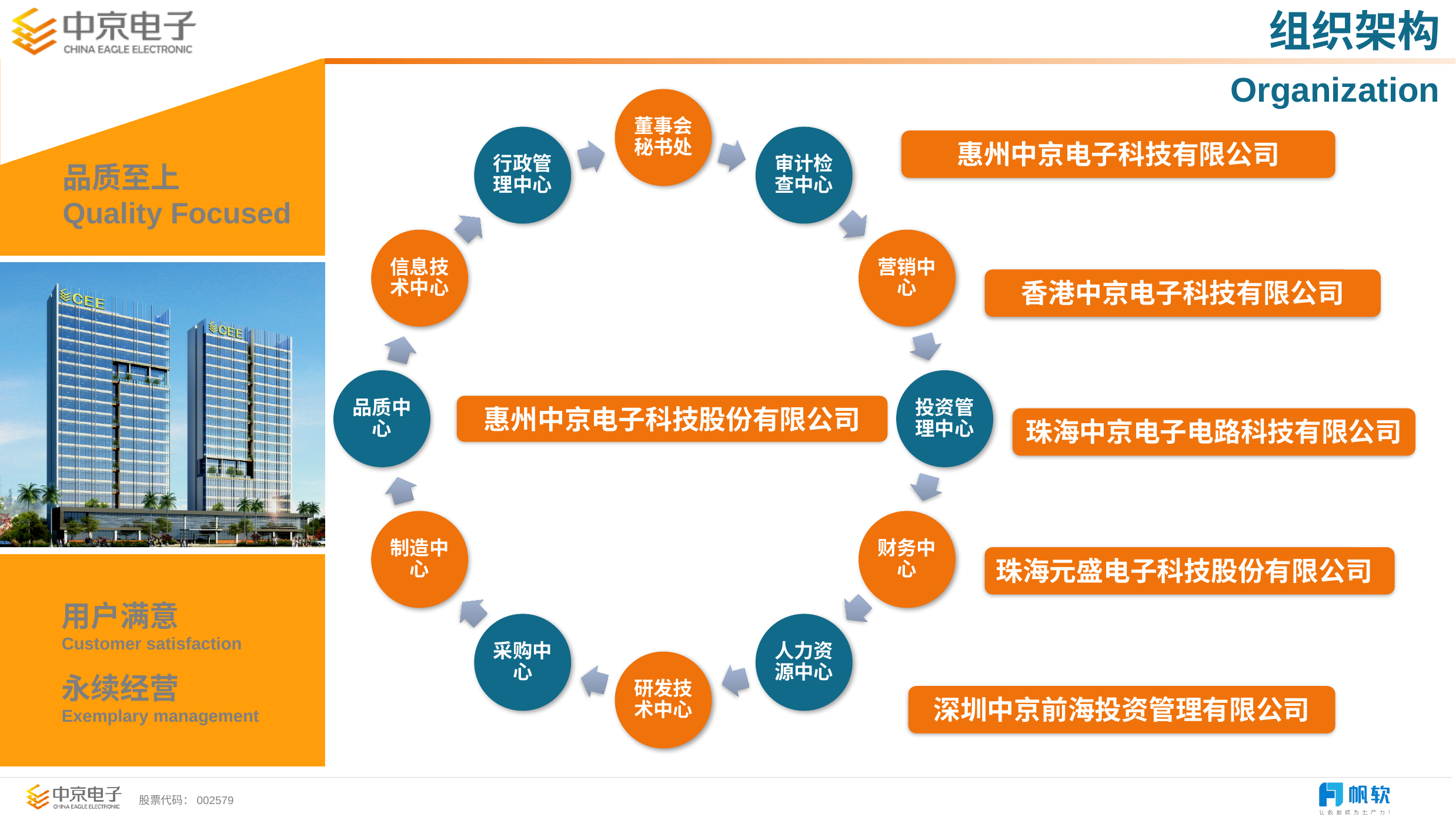

组织架构
Organization
董事会秘书处

审计检查中心

营销中心

投资管理中心

财务中心

人力资源中心

研发技术中心

采购中心

制造中心

品质中心

信息技术中心

行政管理中心

惠州中京电子科技有限公司
香港中京电子科技有限公司
惠州中京电子科技股份有限公司
珠海中京电子电路科技有限公司
珠海元盛电子科技股份有限公司
深圳中京前海投资管理有限公司